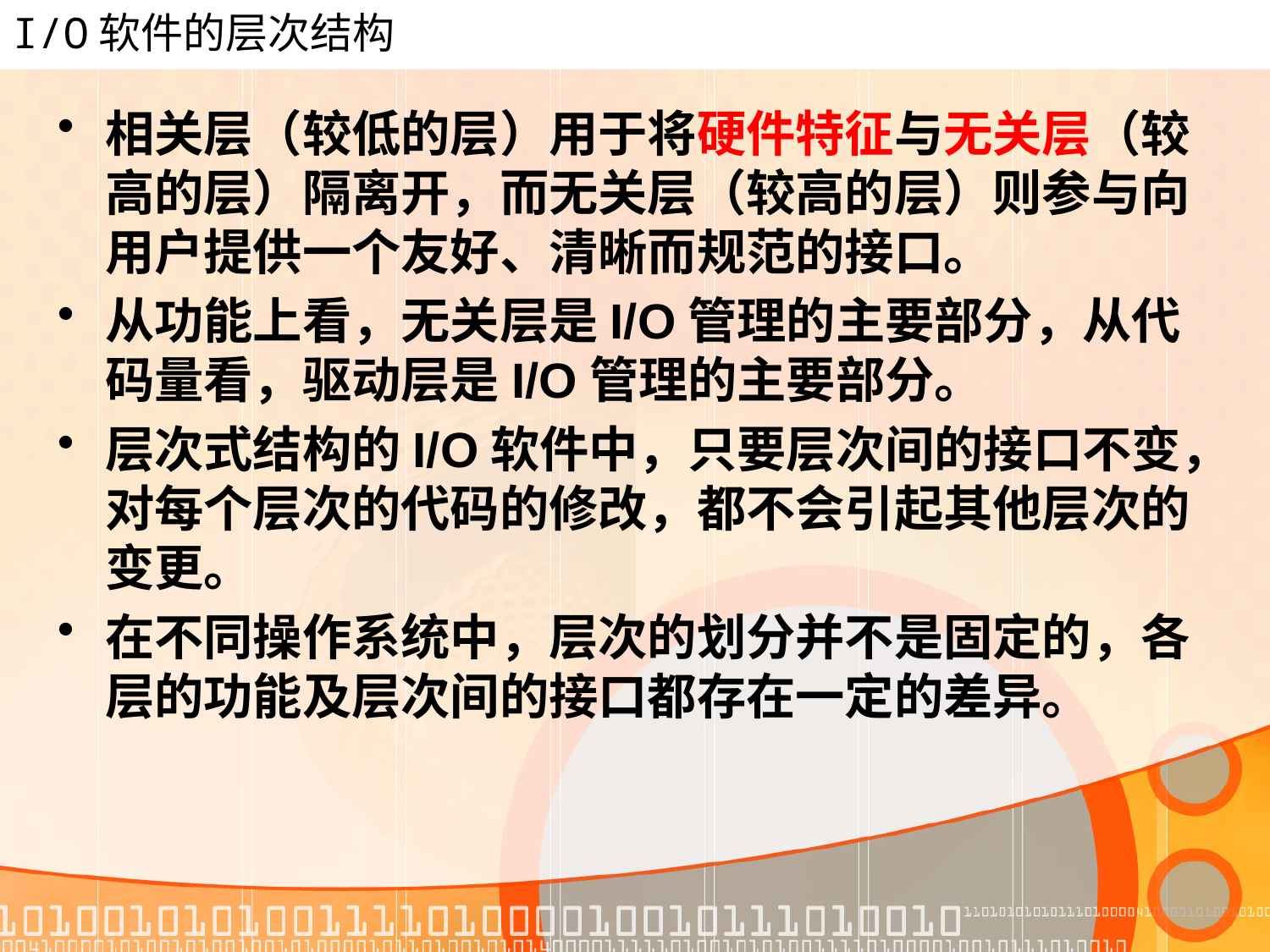

# I/O软件的层次结构
相关层（较低的层）用于将硬件特征与无关层（较高的层）隔离开，而无关层（较高的层）则参与向用户提供一个友好、清晰而规范的接口。
从功能上看，无关层是I/O管理的主要部分，从代码量看，驱动层是I/O管理的主要部分。
层次式结构的I/O软件中，只要层次间的接口不变，对每个层次的代码的修改，都不会引起其他层次的变更。
在不同操作系统中，层次的划分并不是固定的，各层的功能及层次间的接口都存在一定的差异。